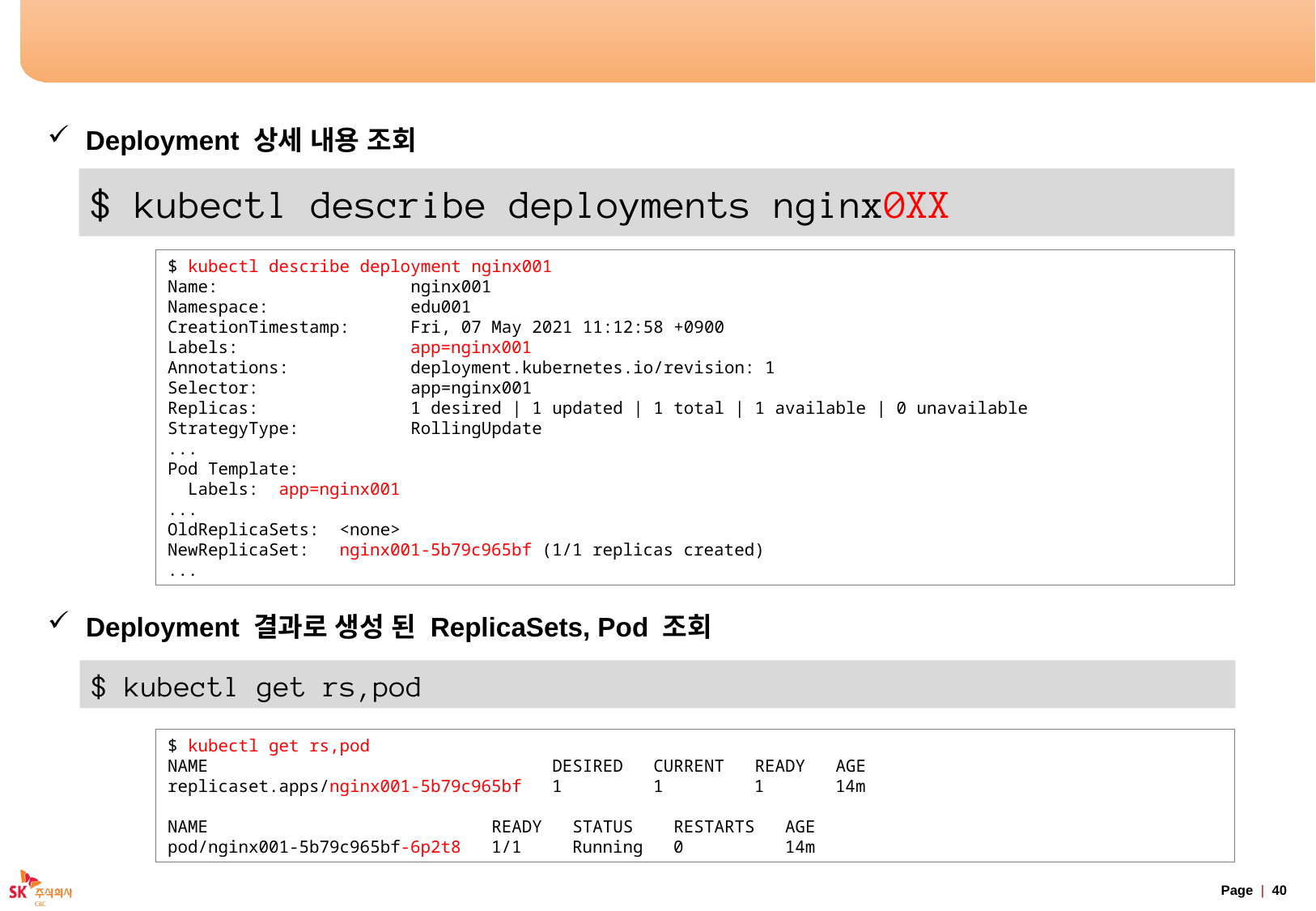

# Deployment 생성 실습
Deployment 상세 내용 조회
$ kubectl describe deployments nginx0XX
$ kubectl describe deployment nginx001
Name:                   nginx001
Namespace:              edu001
CreationTimestamp:      Fri, 07 May 2021 11:12:58 +0900
Labels:                 app=nginx001
Annotations:            deployment.kubernetes.io/revision: 1
Selector:               app=nginx001
Replicas:               1 desired | 1 updated | 1 total | 1 available | 0 unavailable
StrategyType:           RollingUpdate
...
Pod Template:
  Labels:  app=nginx001
...
OldReplicaSets:  <none>
NewReplicaSet:   nginx001-5b79c965bf (1/1 replicas created)
...
Deployment 결과로 생성 된 ReplicaSets, Pod 조회
$ kubectl get rs,pod
$ kubectl get rs,pod
NAME                                  DESIRED   CURRENT   READY   AGE
replicaset.apps/nginx001-5b79c965bf   1         1         1       14m
NAME                            READY   STATUS    RESTARTS   AGE
pod/nginx001-5b79c965bf-6p2t8   1/1     Running   0          14m